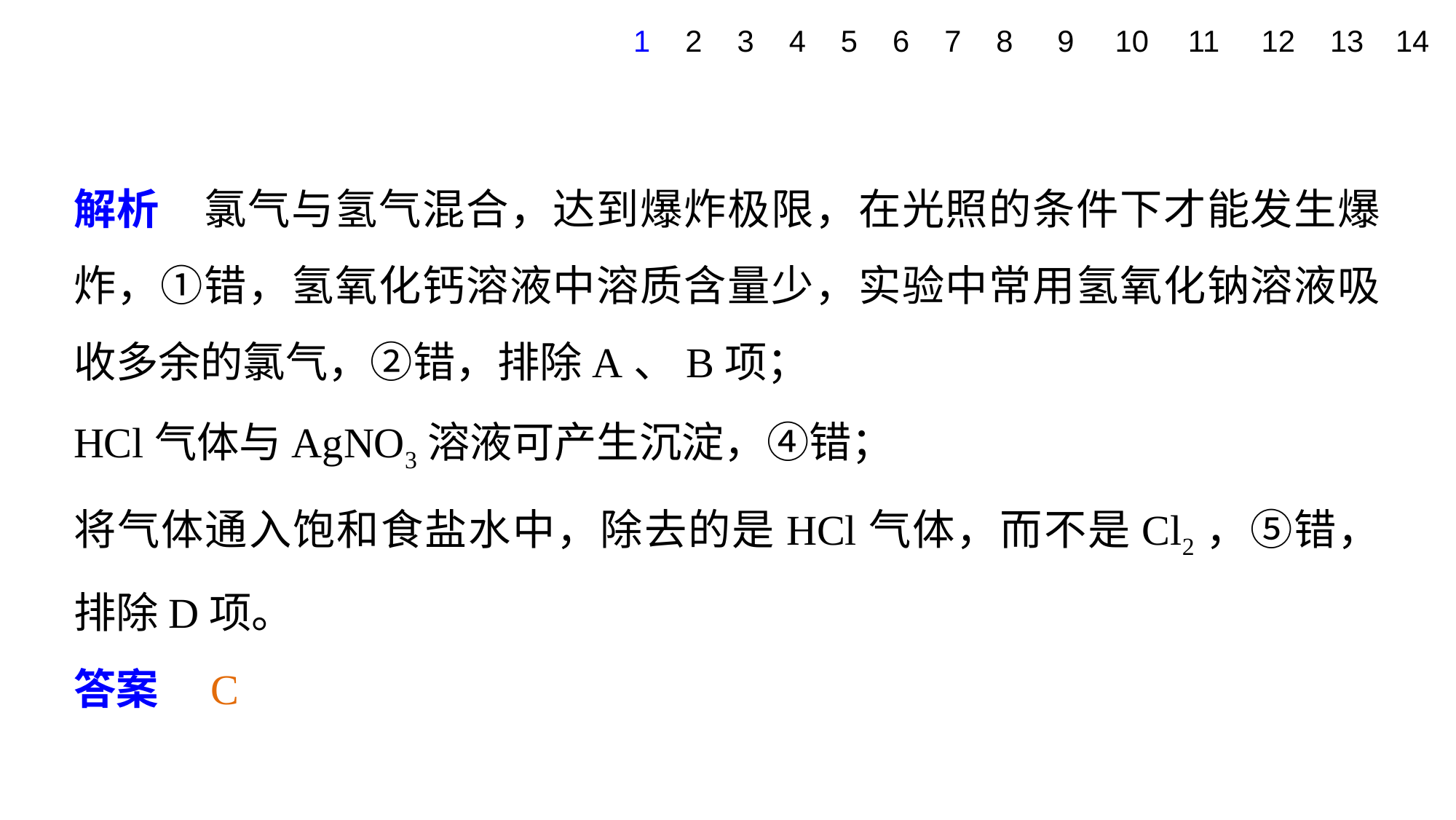

1
2
3
4
5
6
7
8
9
10
11
12
13
14
解析　氯气与氢气混合，达到爆炸极限，在光照的条件下才能发生爆炸，①错，氢氧化钙溶液中溶质含量少，实验中常用氢氧化钠溶液吸收多余的氯气，②错，排除A、B项；
HCl气体与AgNO3溶液可产生沉淀，④错；
将气体通入饱和食盐水中，除去的是HCl气体，而不是Cl2，⑤错，排除D项。
答案　C